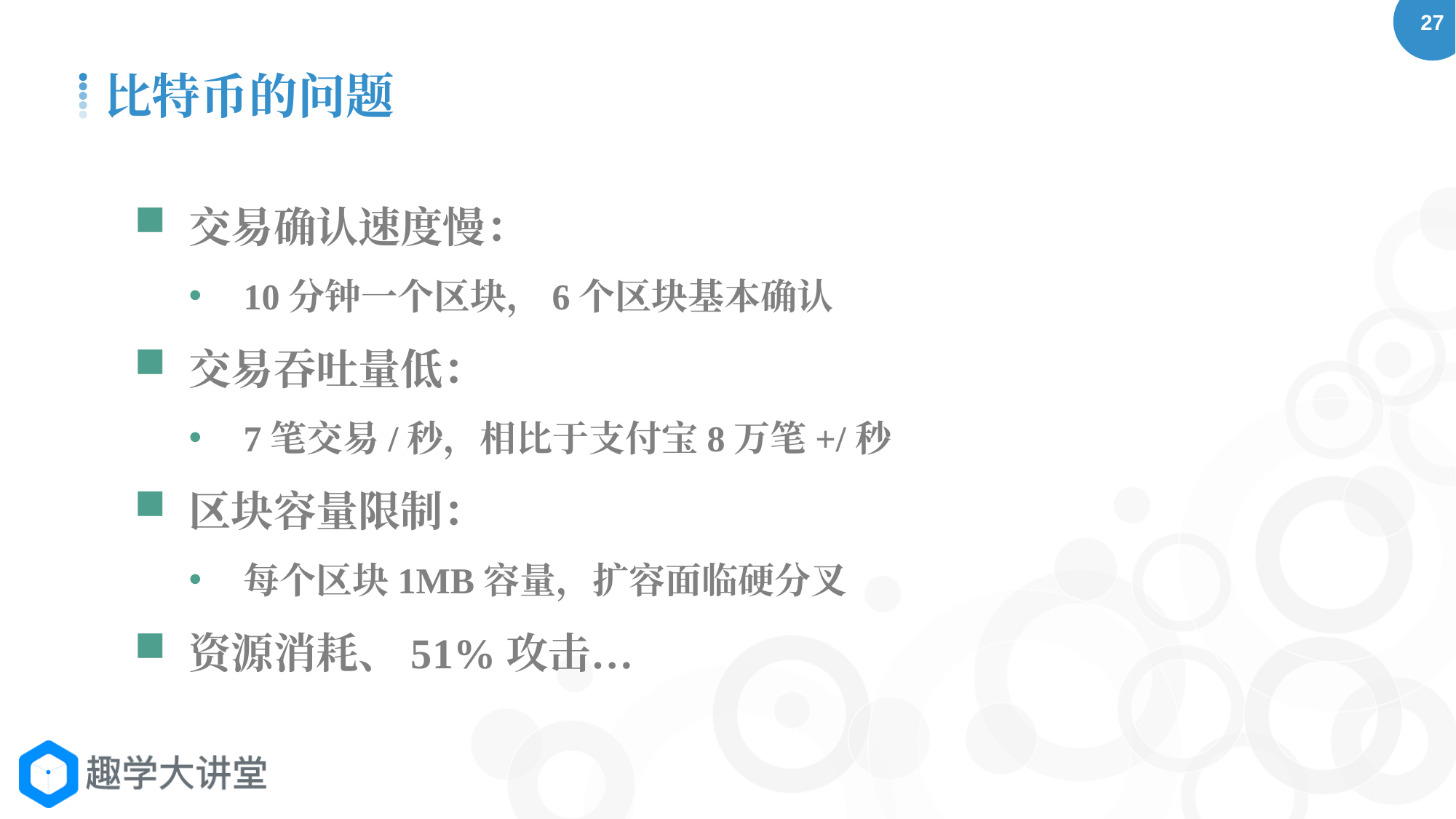

比特币的问题
交易确认速度慢：
10分钟一个区块，6个区块基本确认
交易吞吐量低：
7笔交易/秒，相比于支付宝8万笔+/秒
区块容量限制：
每个区块1MB容量，扩容面临硬分叉
资源消耗、51%攻击…